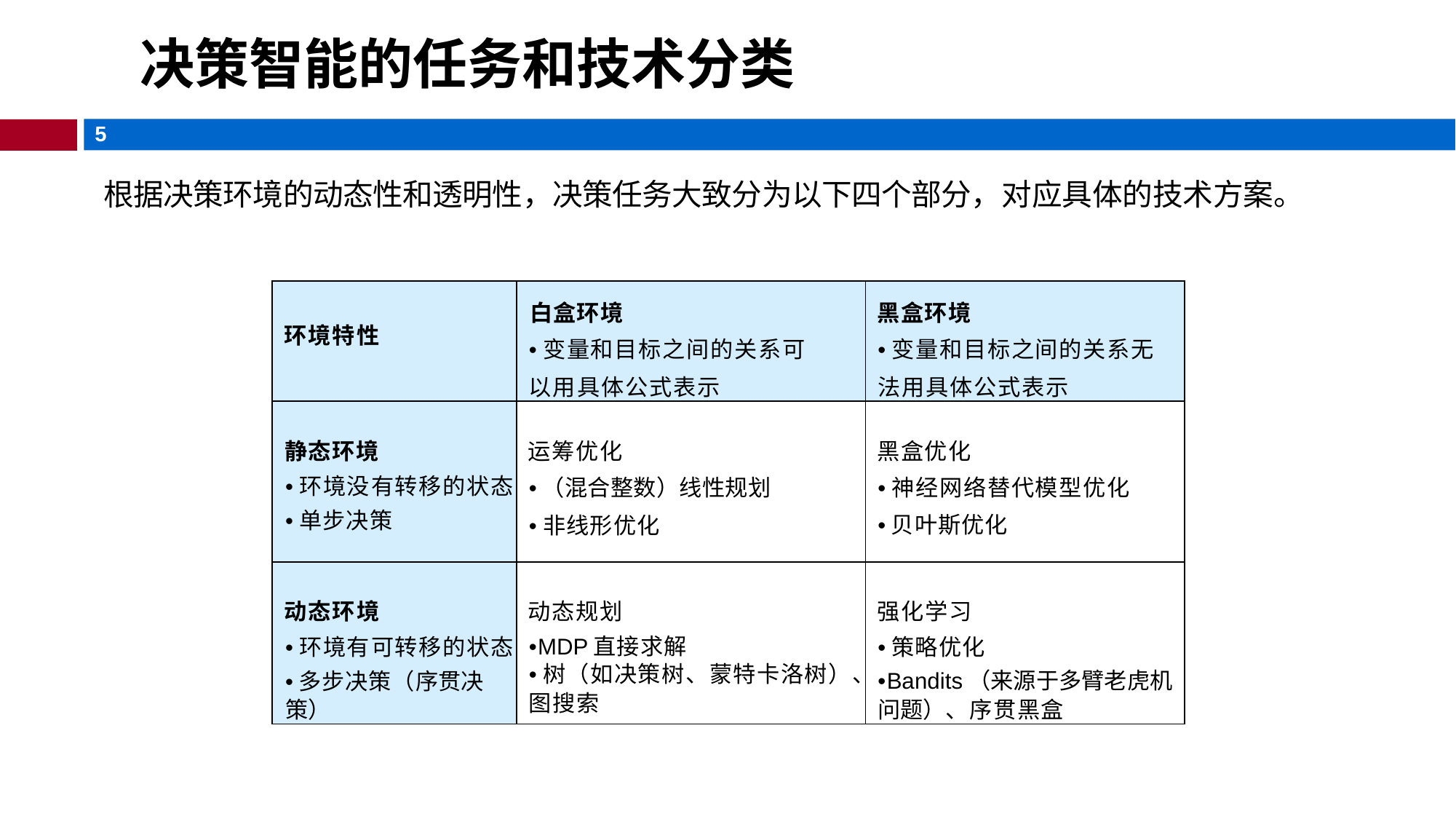

决策智能的任务和技术分类

根据决策环境的动态性和透明性，决策任务大致分为以下四个部分，对应具体的技术方案。
| 环境特性 | 白盒环境 •变量和目标之间的关系可 以用具体公式表示 | 黑盒环境 •变量和目标之间的关系无 法用具体公式表示 |
| --- | --- | --- |
| 静态环境 •环境没有转移的状态 •单步决策 | 运筹优化 •（混合整数）线性规划 •非线形优化 | 黑盒优化 •神经网络替代模型优化 •贝叶斯优化 |
| 动态环境 •环境有可转移的状态 •多步决策（序贯决策） | 动态规划 •MDP直接求解 •树（如决策树、蒙特卡洛树）、图搜索 | 强化学习 •策略优化 •Bandits（来源于多臂老虎机问题）、序贯黑盒 |